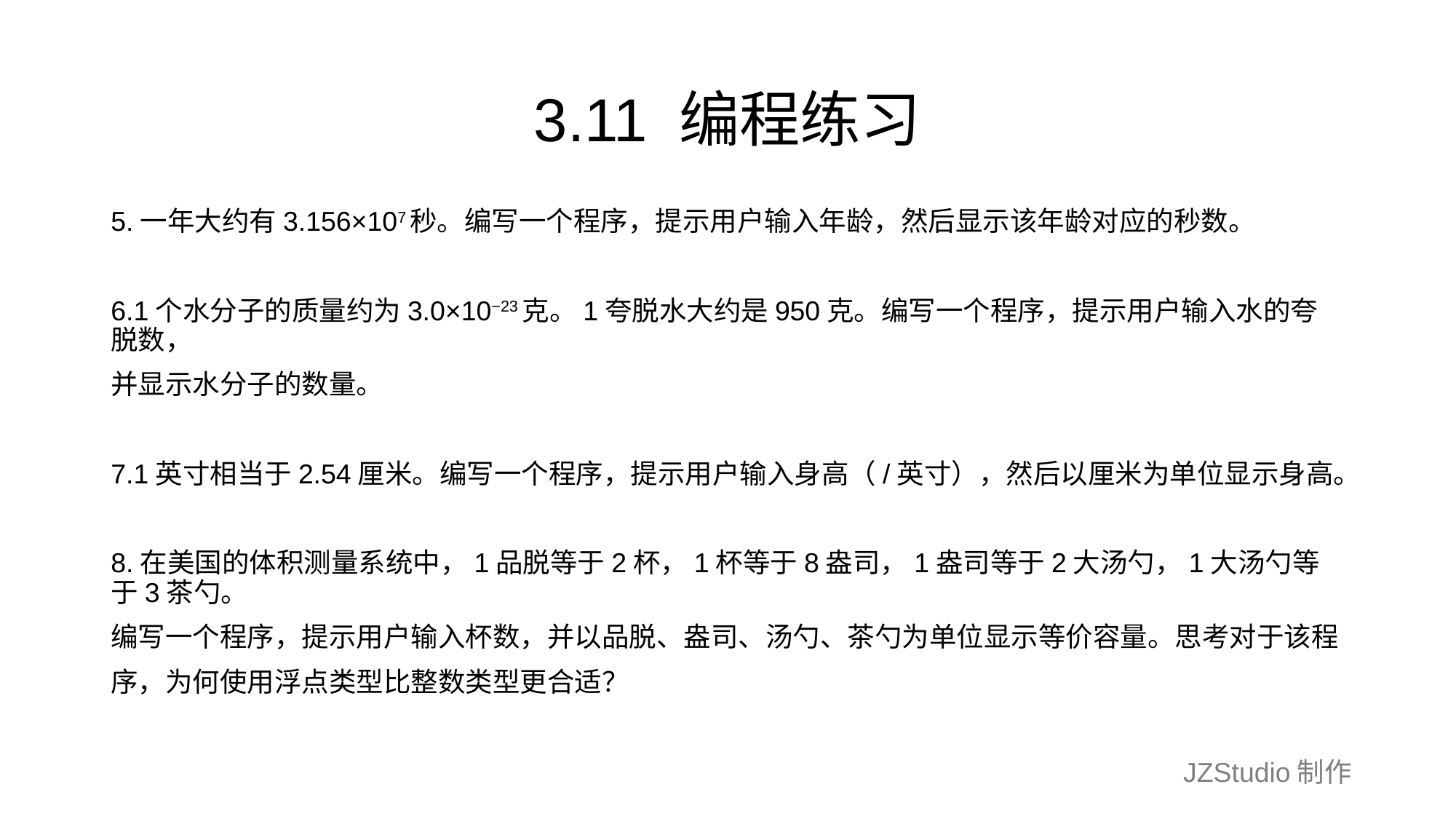

# 3.11 编程练习
5.一年大约有3.156×107秒。编写一个程序，提示用户输入年龄，然后显示该年龄对应的秒数。

6.1个水分子的质量约为3.0×10−23克。1夸脱水大约是950克。编写一个程序，提示用户输入水的夸脱数，
并显示水分子的数量。

7.1英寸相当于2.54厘米。编写一个程序，提示用户输入身高（/英寸），然后以厘米为单位显示身高。

8.在美国的体积测量系统中，1品脱等于2杯，1杯等于8盎司，1盎司等于2大汤勺，1大汤勺等于3茶勺。
编写一个程序，提示用户输入杯数，并以品脱、盎司、汤勺、茶勺为单位显示等价容量。思考对于该程
序，为何使用浮点类型比整数类型更合适？